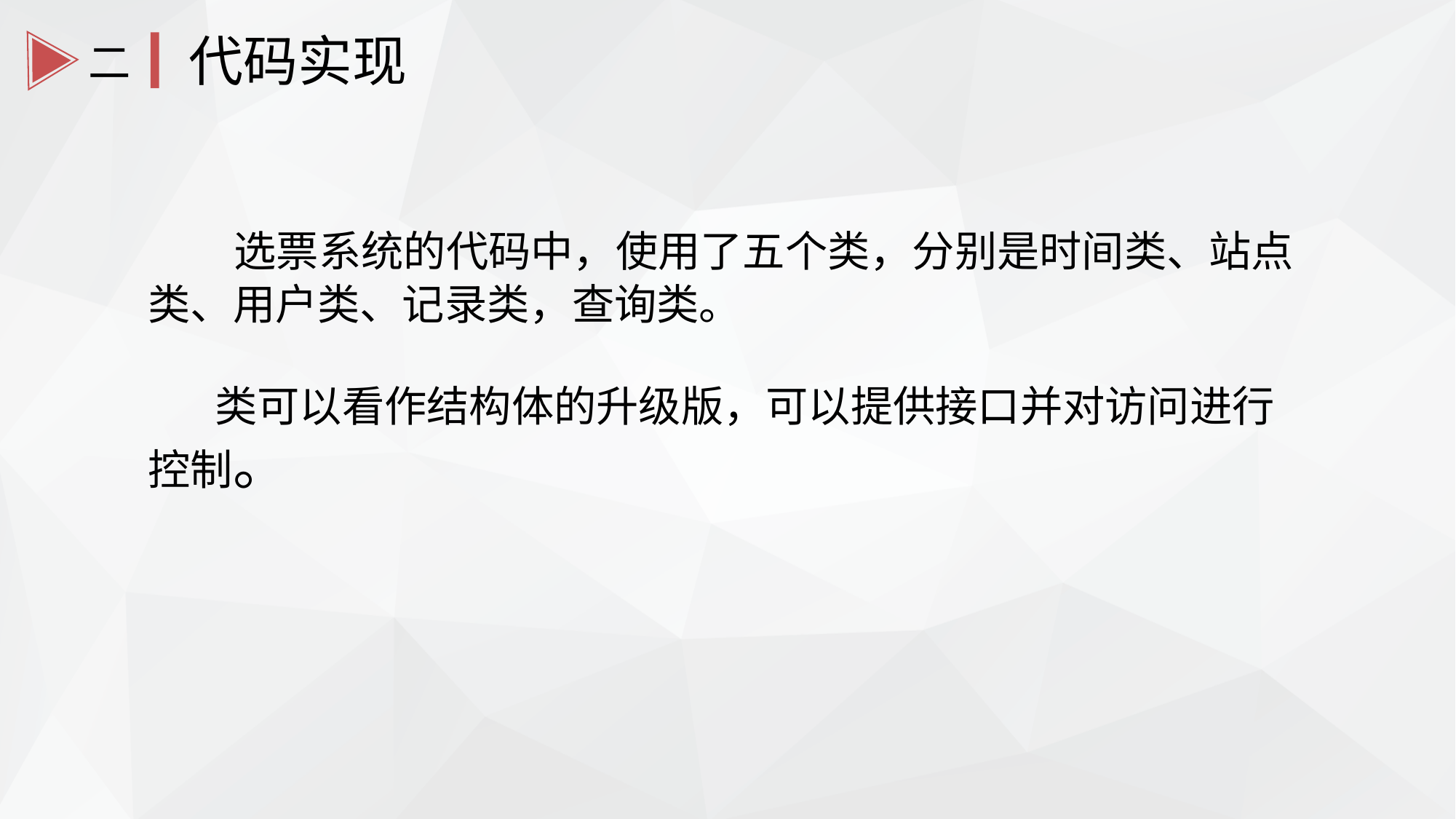

代码实现
二

      选票系统的代码中，使用了五个类，分别是时间类、站点类、用户类、记录类，查询类。

      类可以看作结构体的升级版，可以提供接口并对访问进行控制。